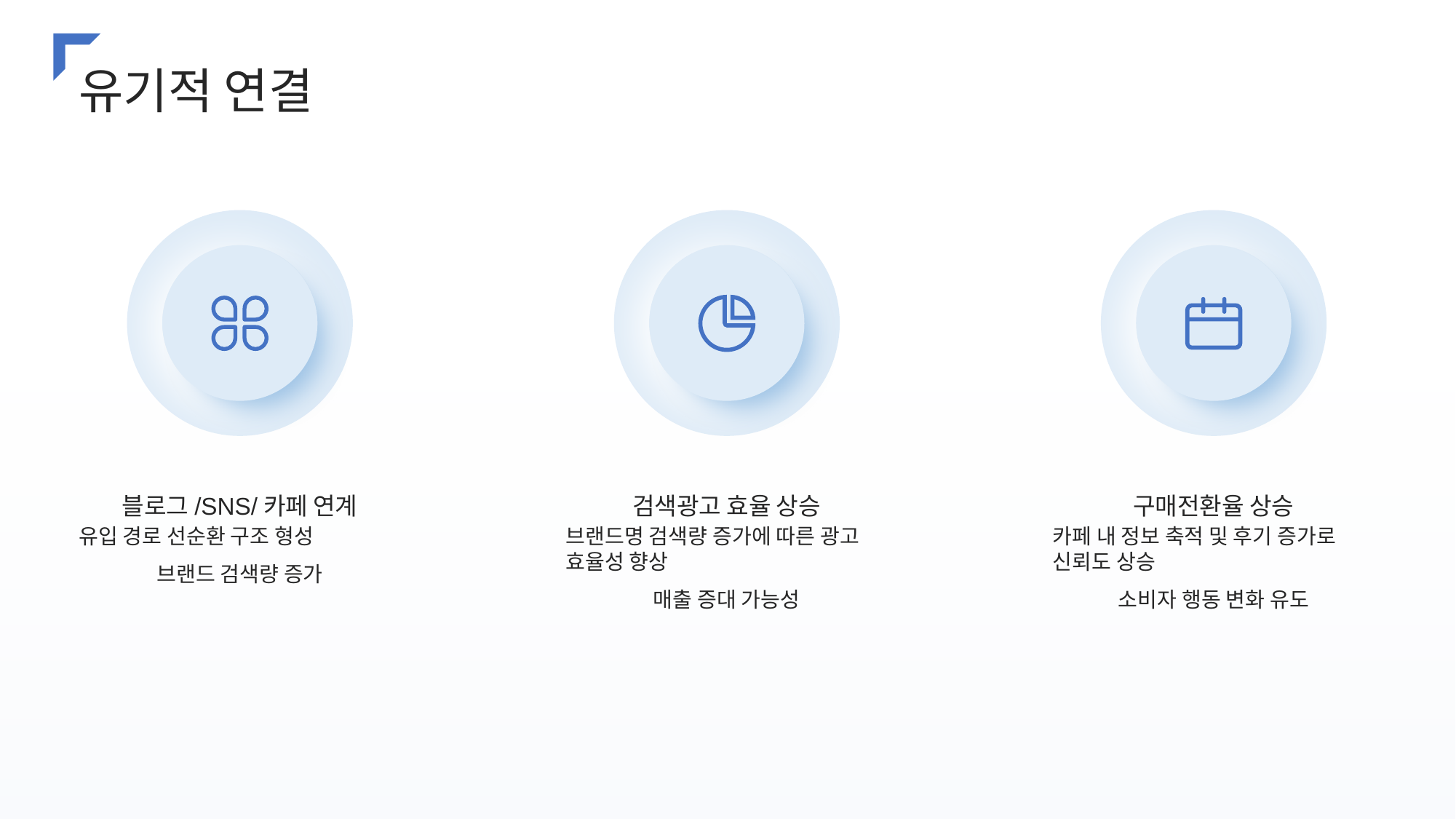

유기적 연결

블로그/SNS/카페 연계
검색광고 효율 상승
구매전환율 상승
유입 경로 선순환 구조 형성
브랜드 검색량 증가
브랜드명 검색량 증가에 따른 광고 효율성 향상
매출 증대 가능성
카페 내 정보 축적 및 후기 증가로 신뢰도 상승
소비자 행동 변화 유도